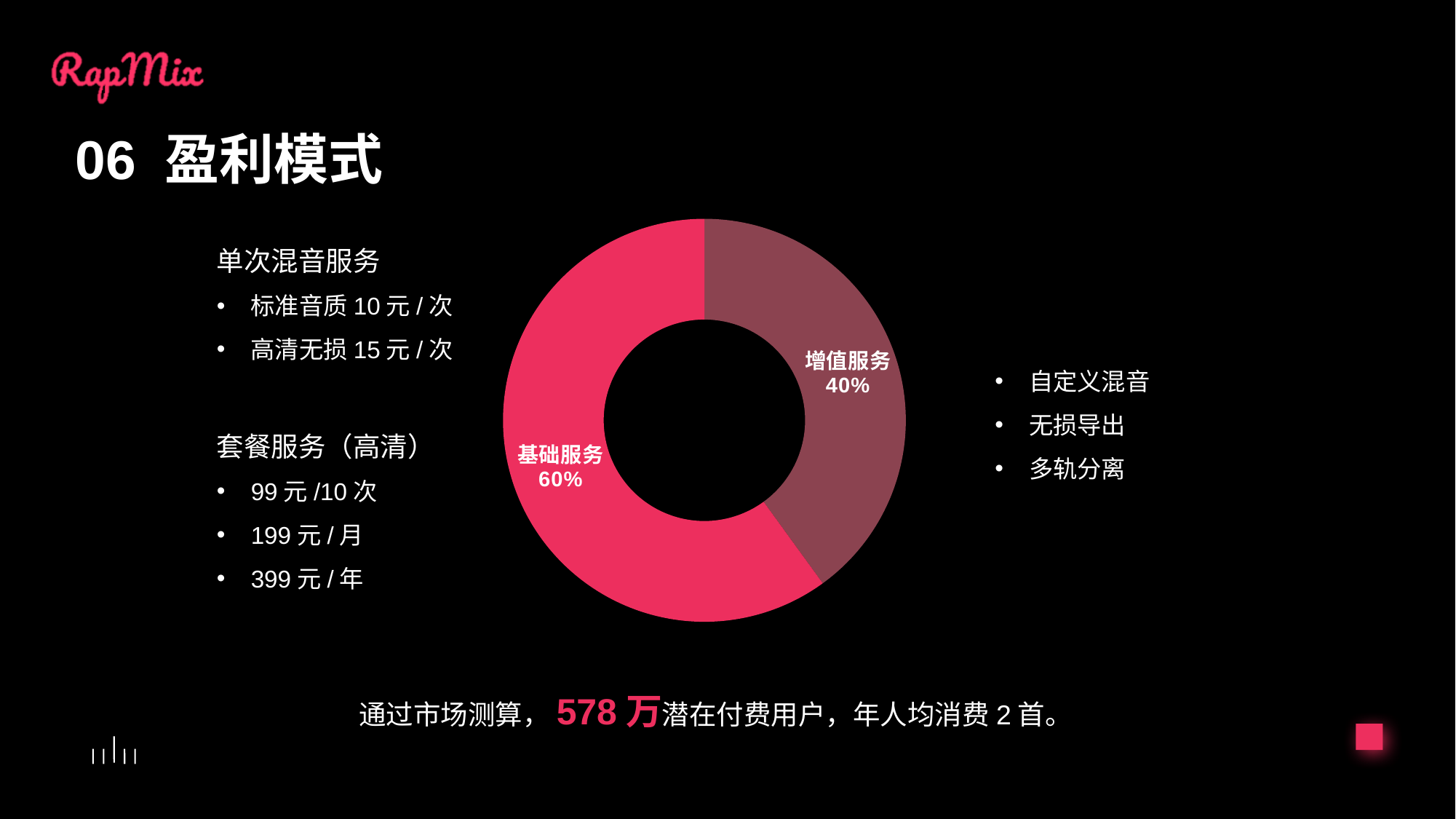

06 盈利模式

### Chart

| Category | 销售额 |
|---|---|
| 增值服务 | 0.4 |
| 基础服务 | 0.6 |
单次混音服务
标准音质10元/次
高清无损15元/次

套餐服务（高清）
99元/10次
199元/月
399元/年

自定义混音
无损导出
多轨分离

通过市场测算，578万潜在付费用户，年人均消费2首。